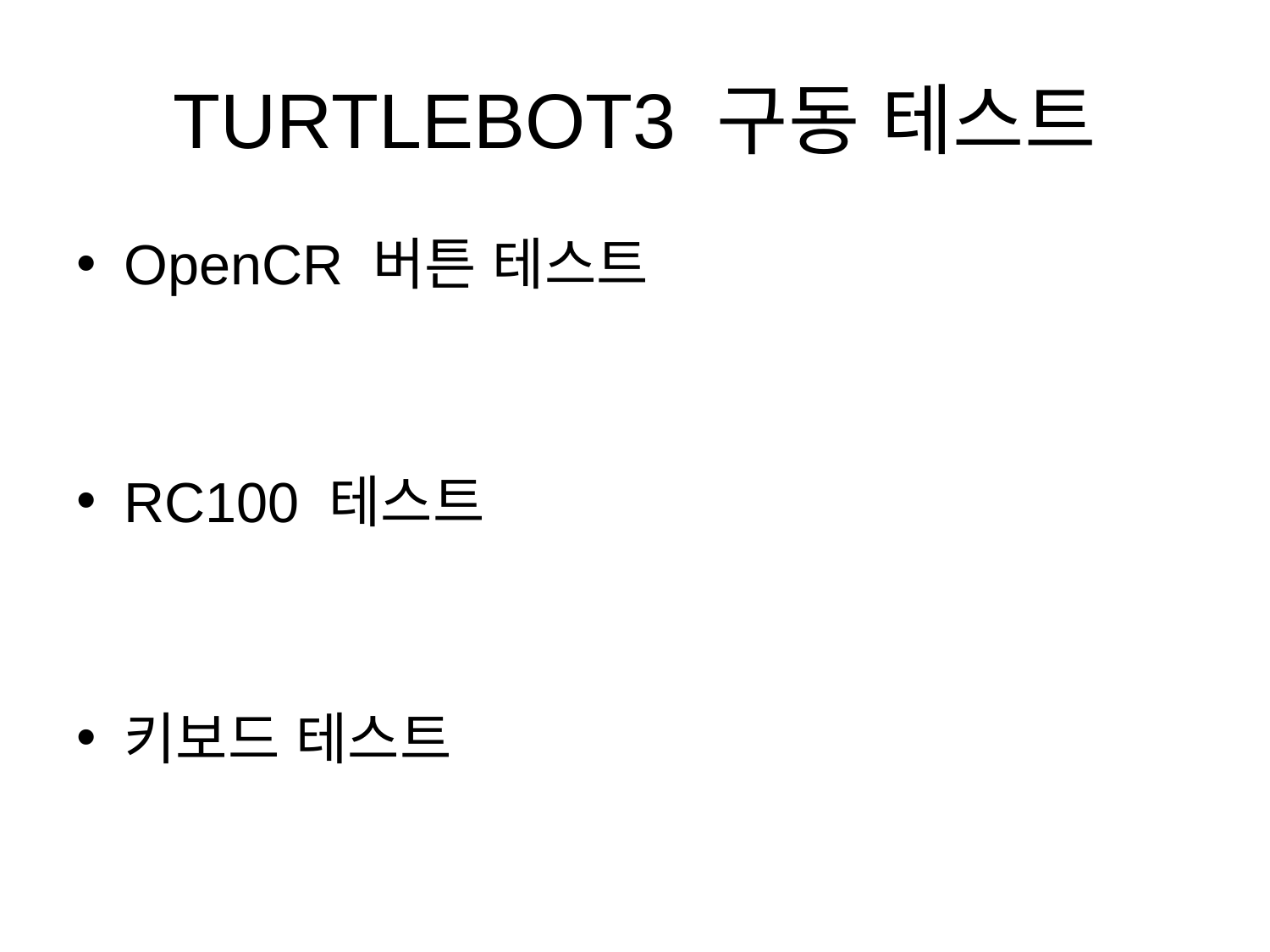

# TURTLEBOT3 구동 테스트
OpenCR 버튼 테스트

RC100 테스트

키보드 테스트